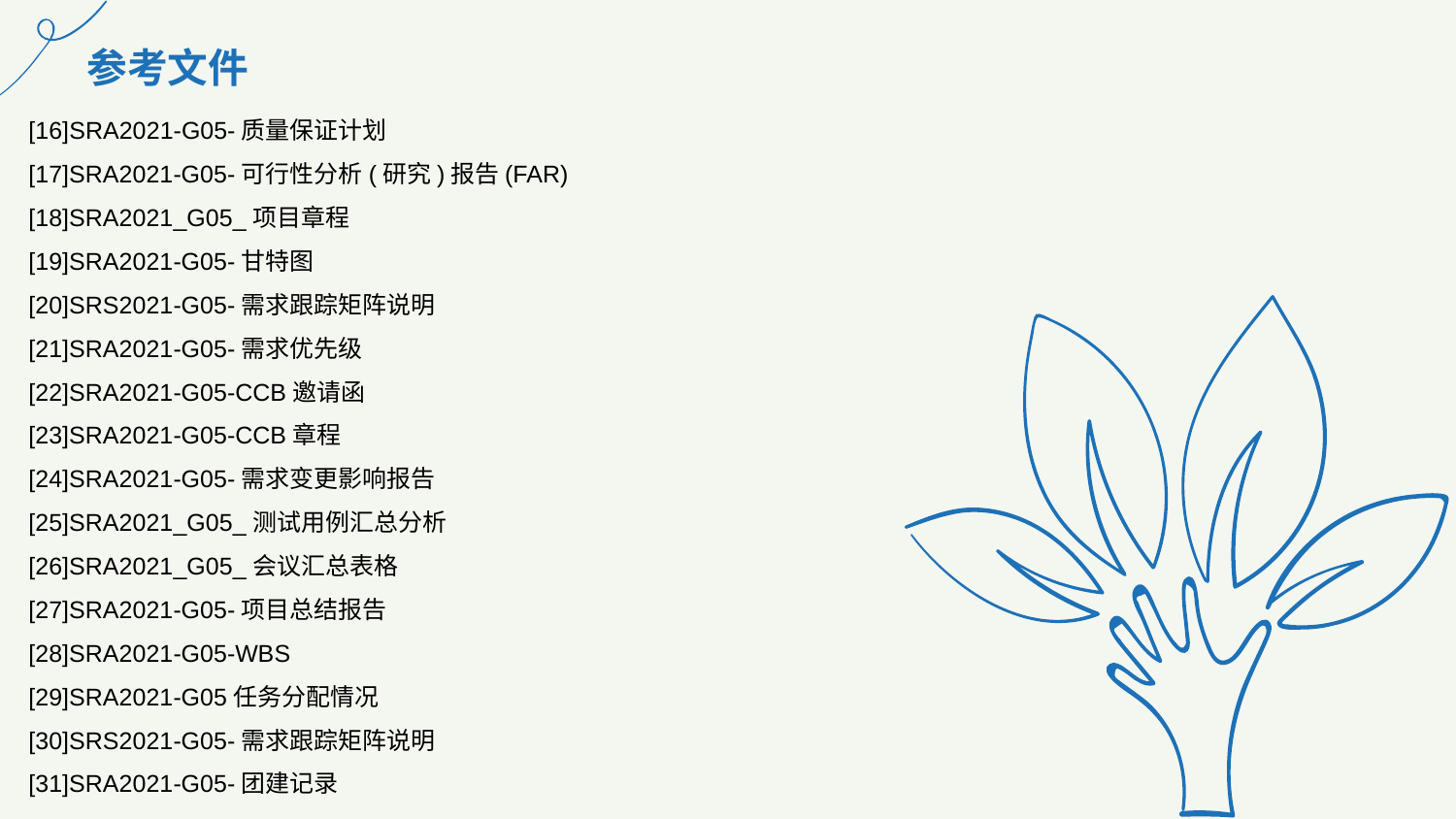

参考文件
[16]SRA2021-G05-质量保证计划
[17]SRA2021-G05-可行性分析(研究)报告(FAR)
[18]SRA2021_G05_项目章程
[19]SRA2021-G05-甘特图
[20]SRS2021-G05-需求跟踪矩阵说明
[21]SRA2021-G05-需求优先级
[22]SRA2021-G05-CCB邀请函
[23]SRA2021-G05-CCB章程
[24]SRA2021-G05-需求变更影响报告
[25]SRA2021_G05_测试用例汇总分析
[26]SRA2021_G05_会议汇总表格
[27]SRA2021-G05-项目总结报告
[28]SRA2021-G05-WBS
[29]SRA2021-G05任务分配情况
[30]SRS2021-G05-需求跟踪矩阵说明
[31]SRA2021-G05-团建记录